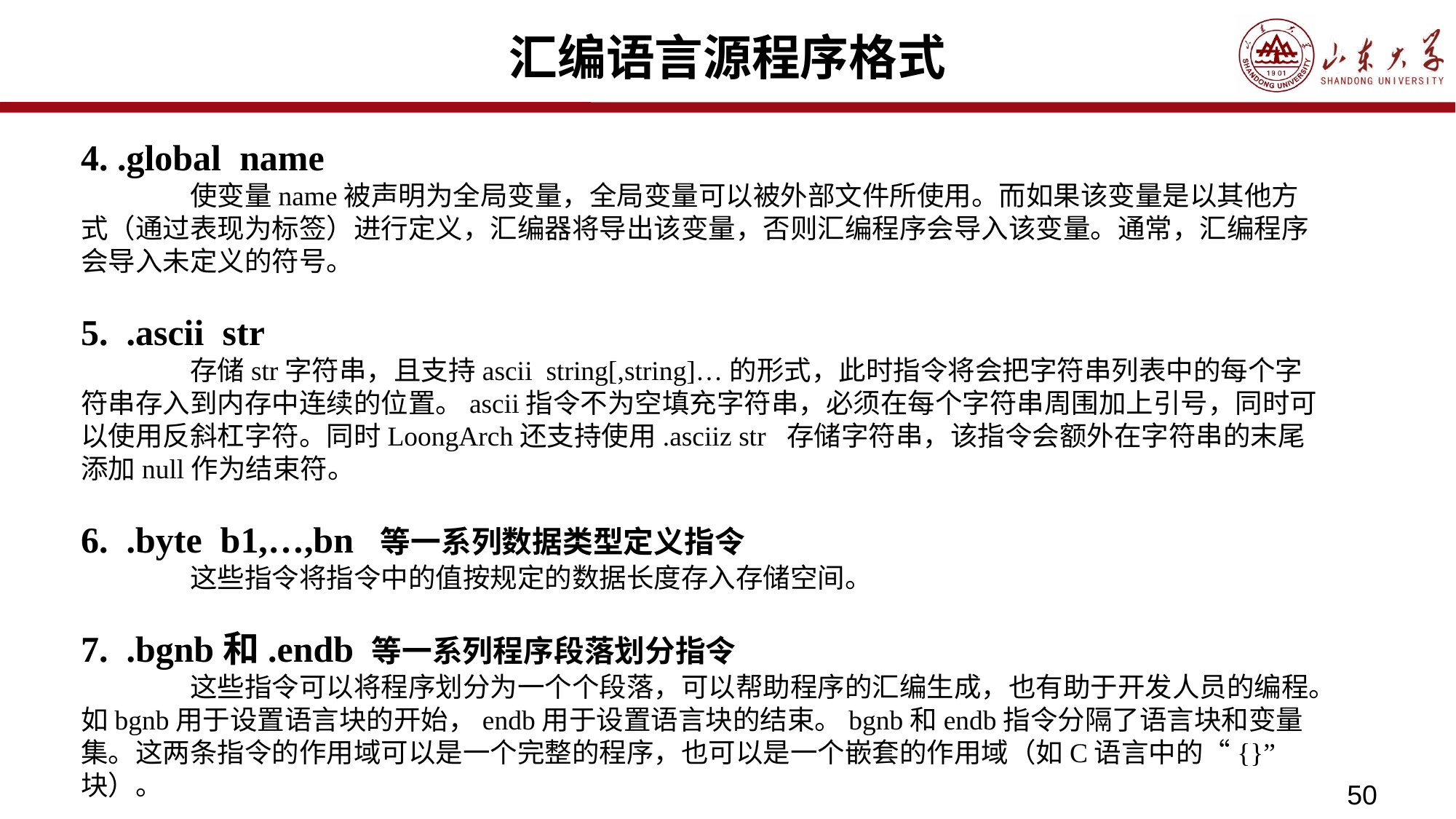

# 汇编语言源程序格式
4. .global  name
	使变量name被声明为全局变量，全局变量可以被外部文件所使用。而如果该变量是以其他方式（通过表现为标签）进行定义，汇编器将导出该变量，否则汇编程序会导入该变量。通常，汇编程序会导入未定义的符号。

5.  .ascii  str
	存储str字符串，且支持ascii  string[,string]…的形式，此时指令将会把字符串列表中的每个字符串存入到内存中连续的位置。ascii指令不为空填充字符串，必须在每个字符串周围加上引号，同时可以使用反斜杠字符。同时LoongArch还支持使用.asciiz str  存储字符串，该指令会额外在字符串的末尾添加null作为结束符。

6.  .byte  b1,…,bn  等一系列数据类型定义指令
	这些指令将指令中的值按规定的数据长度存入存储空间。

7.  .bgnb和.endb 等一系列程序段落划分指令
	这些指令可以将程序划分为一个个段落，可以帮助程序的汇编生成，也有助于开发人员的编程。如bgnb用于设置语言块的开始，endb用于设置语言块的结束。bgnb和endb指令分隔了语言块和变量集。这两条指令的作用域可以是一个完整的程序，也可以是一个嵌套的作用域（如C语言中的“{}”块）。

50